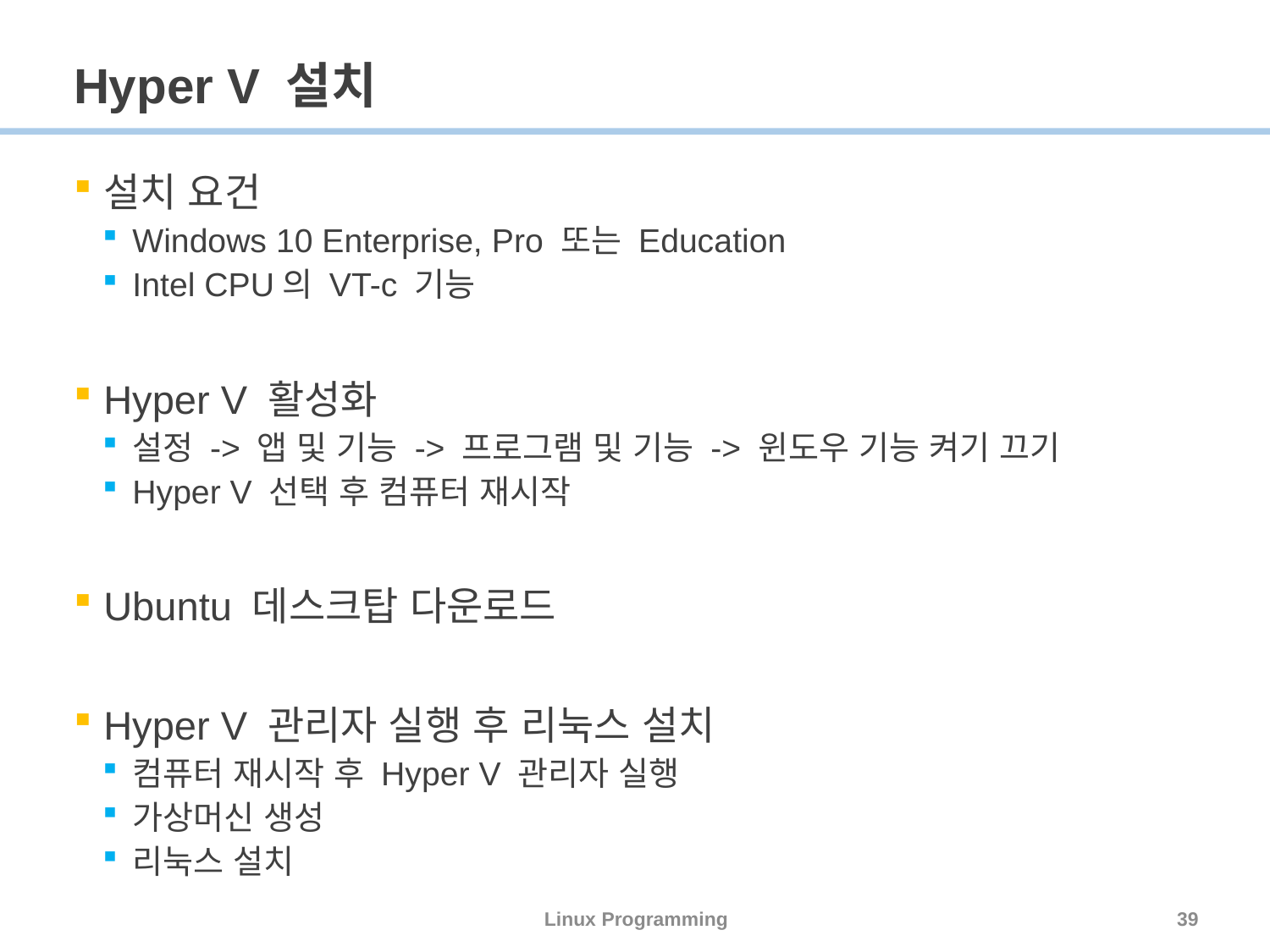

# Hyper V 설치
설치 요건
Windows 10 Enterprise, Pro 또는 Education
Intel CPU의 VT-c 기능

Hyper V 활성화
설정 -> 앱 및 기능 -> 프로그램 및 기능 -> 윈도우 기능 켜기 끄기
Hyper V 선택 후 컴퓨터 재시작

Ubuntu 데스크탑 다운로드

Hyper V 관리자 실행 후 리눅스 설치
컴퓨터 재시작 후 Hyper V 관리자 실행
가상머신 생성
리눅스 설치
Linux Programming
39